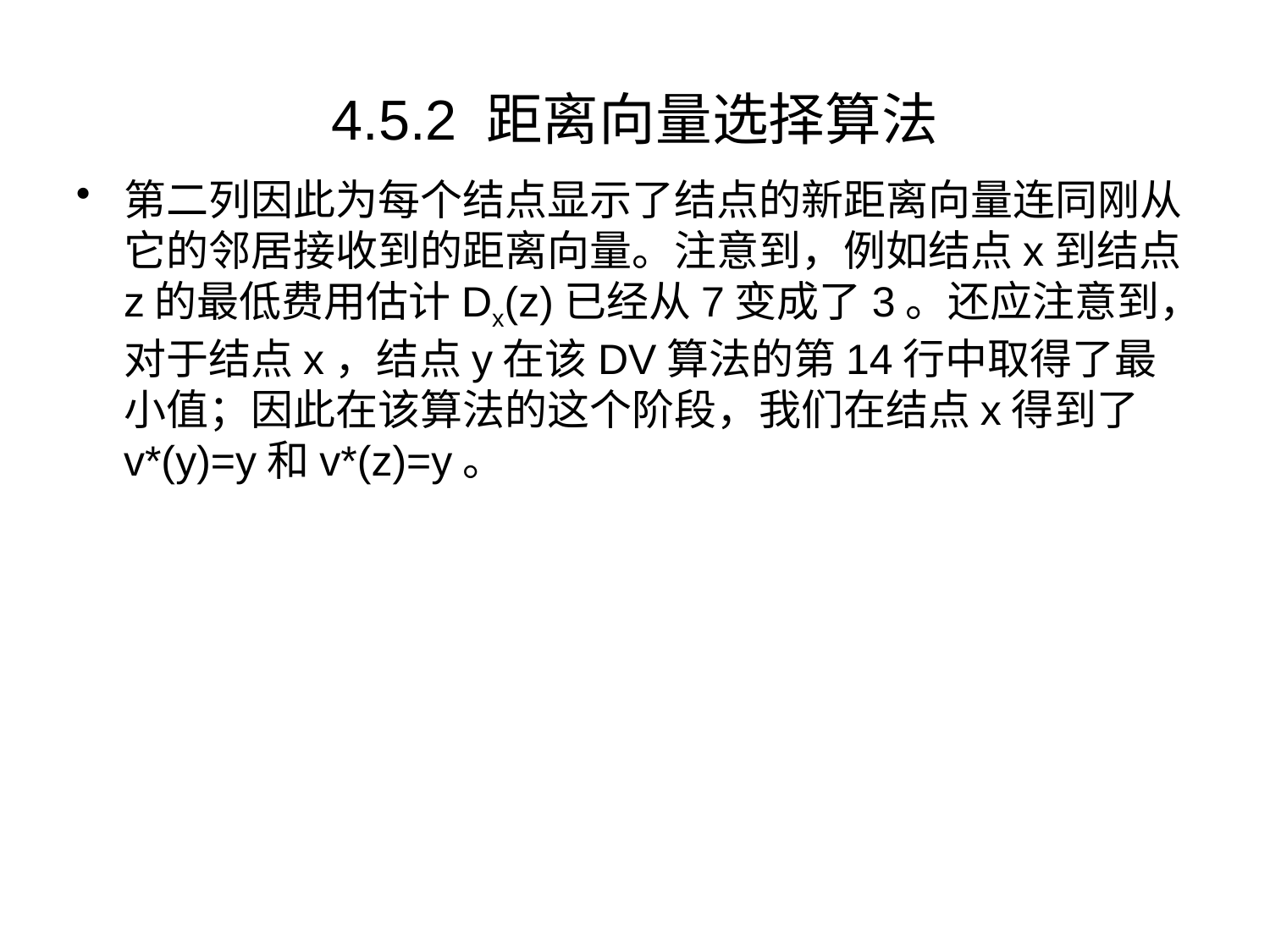

# 4.5.2 距离向量选择算法
第二列因此为每个结点显示了结点的新距离向量连同刚从它的邻居接收到的距离向量。注意到，例如结点x到结点z的最低费用估计Dx(z)已经从7变成了3。还应注意到，对于结点x，结点y在该DV算法的第14行中取得了最小值；因此在该算法的这个阶段，我们在结点x得到了v*(y)=y和v*(z)=y。